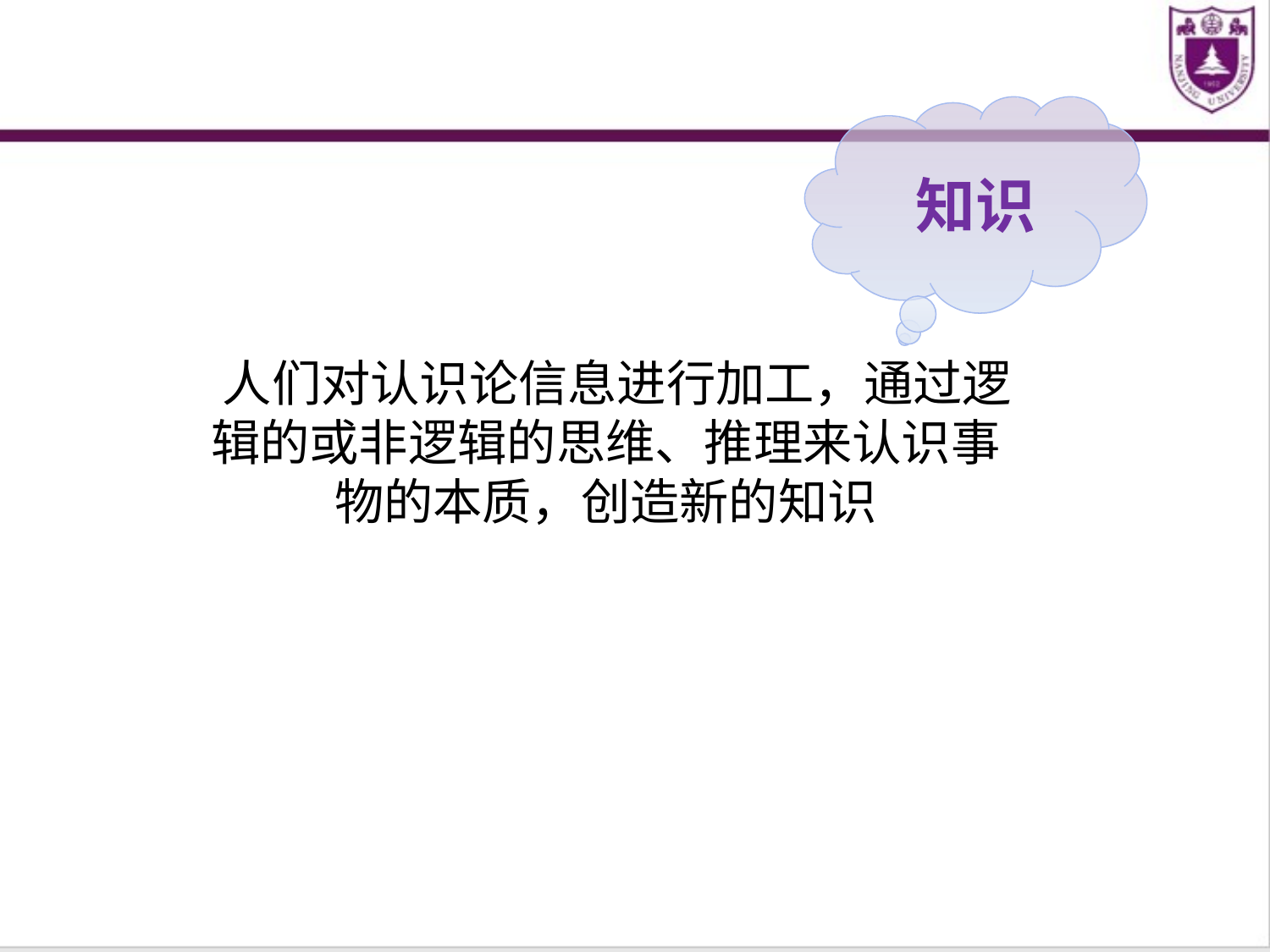

知识
 人们对认识论信息进行加工，通过逻辑的或非逻辑的思维、推理来认识事物的本质，创造新的知识